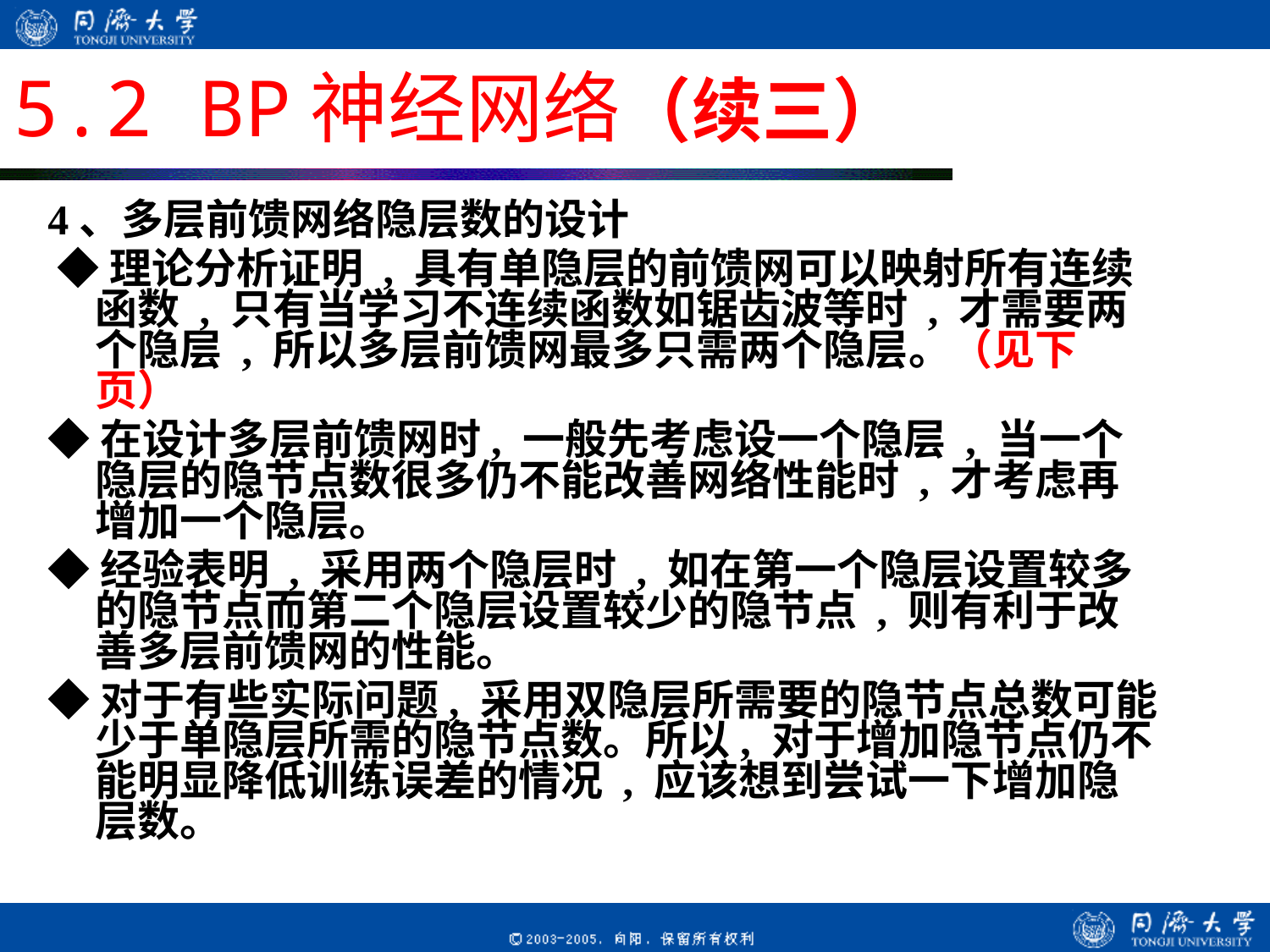

# 5.2 BP神经网络（续三）
4、多层前馈网络隐层数的设计
 ◆理论分析证明 , 具有单隐层的前馈网可以映射所有连续函数 , 只有当学习不连续函数如锯齿波等时 , 才需要两个隐层 , 所以多层前馈网最多只需两个隐层。（见下页）
◆在设计多层前馈网时, 一般先考虑设一个隐层 , 当一个隐层的隐节点数很多仍不能改善网络性能时 , 才考虑再增加一个隐层。
◆经验表明 , 采用两个隐层时 , 如在第一个隐层设置较多的隐节点而第二个隐层设置较少的隐节点 , 则有利于改善多层前馈网的性能。
◆对于有些实际问题, 采用双隐层所需要的隐节点总数可能少于单隐层所需的隐节点数。所以, 对于增加隐节点仍不能明显降低训练误差的情况 , 应该想到尝试一下增加隐层数。